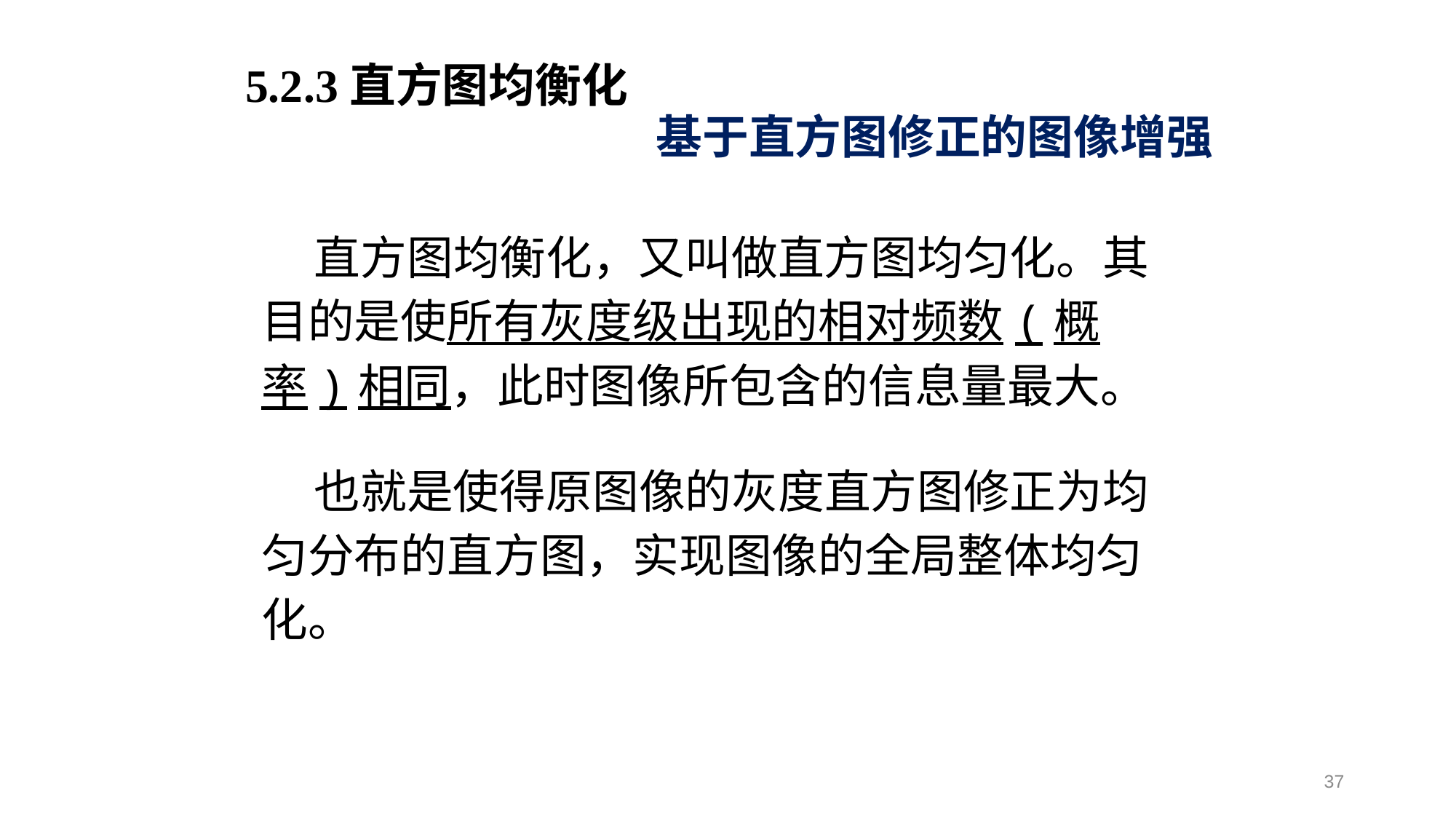

5.2.3直方图均衡化
基于直方图修正的图像增强
    直方图均衡化，又叫做直方图均匀化。其目的是使所有灰度级出现的相对频数(概率)相同，此时图像所包含的信息量最大。
    也就是使得原图像的灰度直方图修正为均匀分布的直方图，实现图像的全局整体均匀化。
37